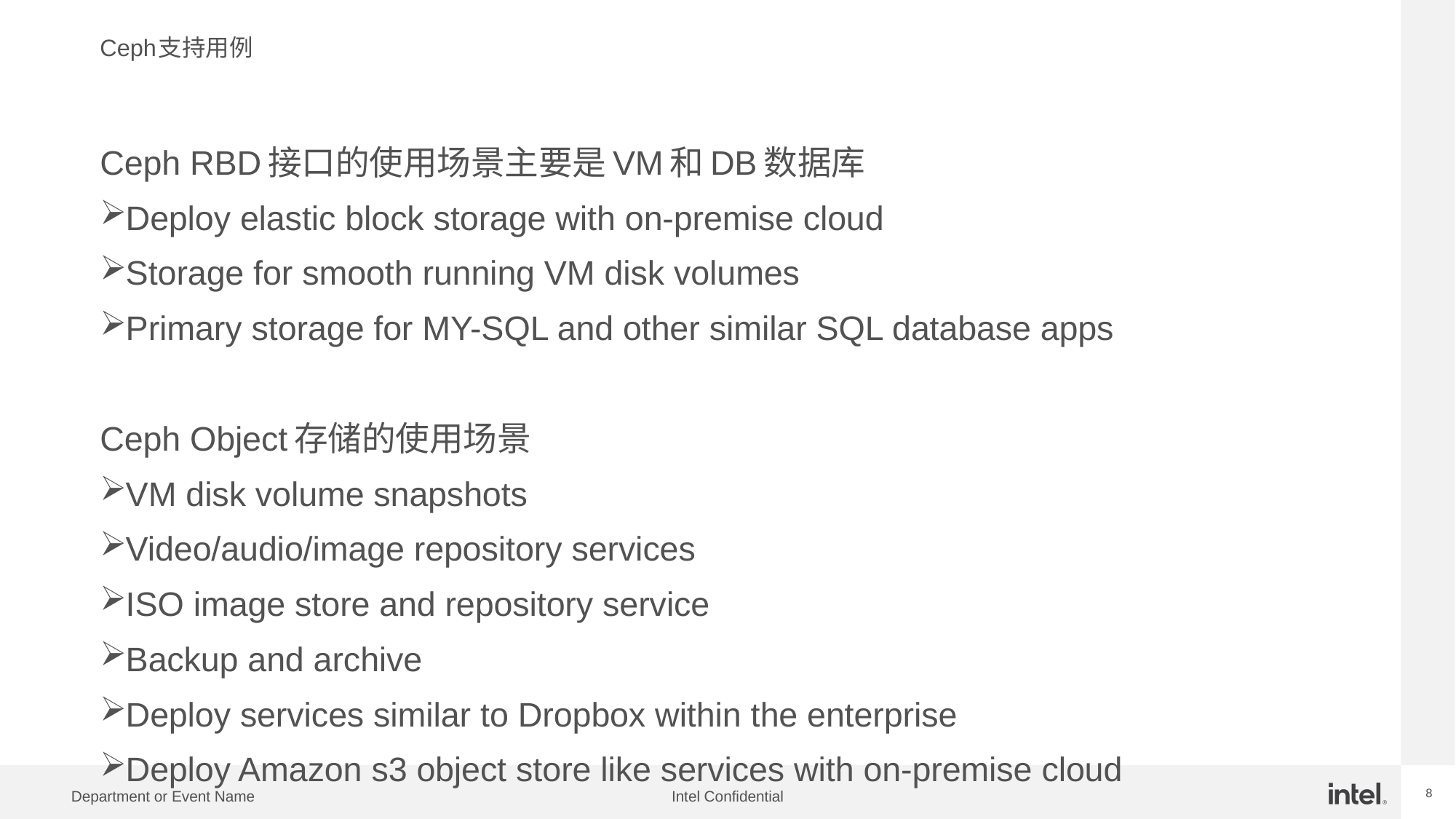

# Ceph支持用例
Ceph RBD接口的使用场景主要是VM和DB数据库
Deploy elastic block storage with on-premise cloud
Storage for smooth running VM disk volumes
Primary storage for MY-SQL and other similar SQL database apps

Ceph Object存储的使用场景
VM disk volume snapshots
Video/audio/image repository services
ISO image store and repository service
Backup and archive
Deploy services similar to Dropbox within the enterprise
Deploy Amazon s3 object store like services with on-premise cloud